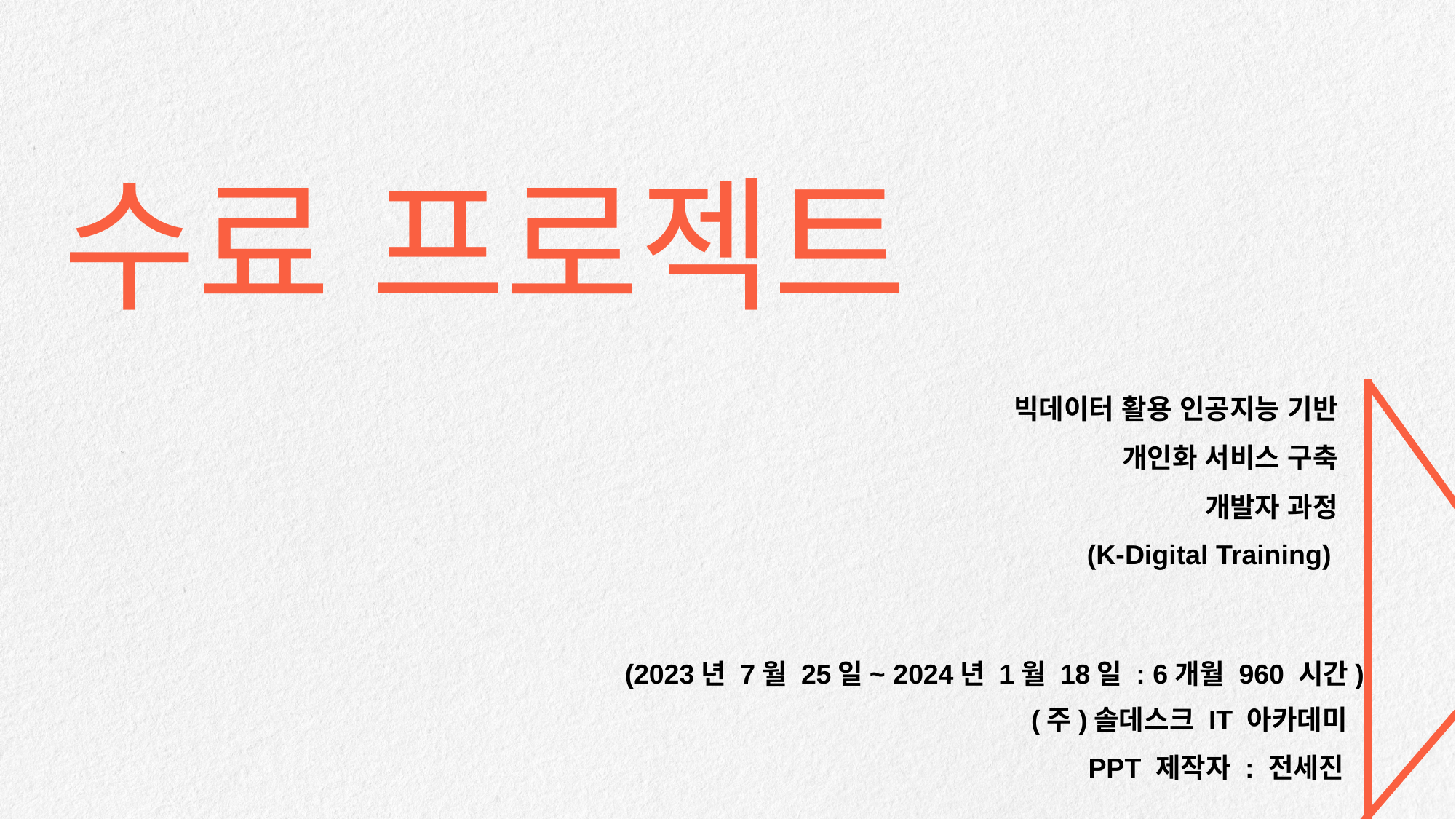

수료 프로젝트
빅데이터 활용 인공지능 기반
개인화 서비스 구축
개발자 과정
(K-Digital Training)
(2023년 7월 25일~ 2024년 1월 18일 : 6개월 960 시간)
(주)솔데스크 IT 아카데미
PPT 제작자 : 전세진